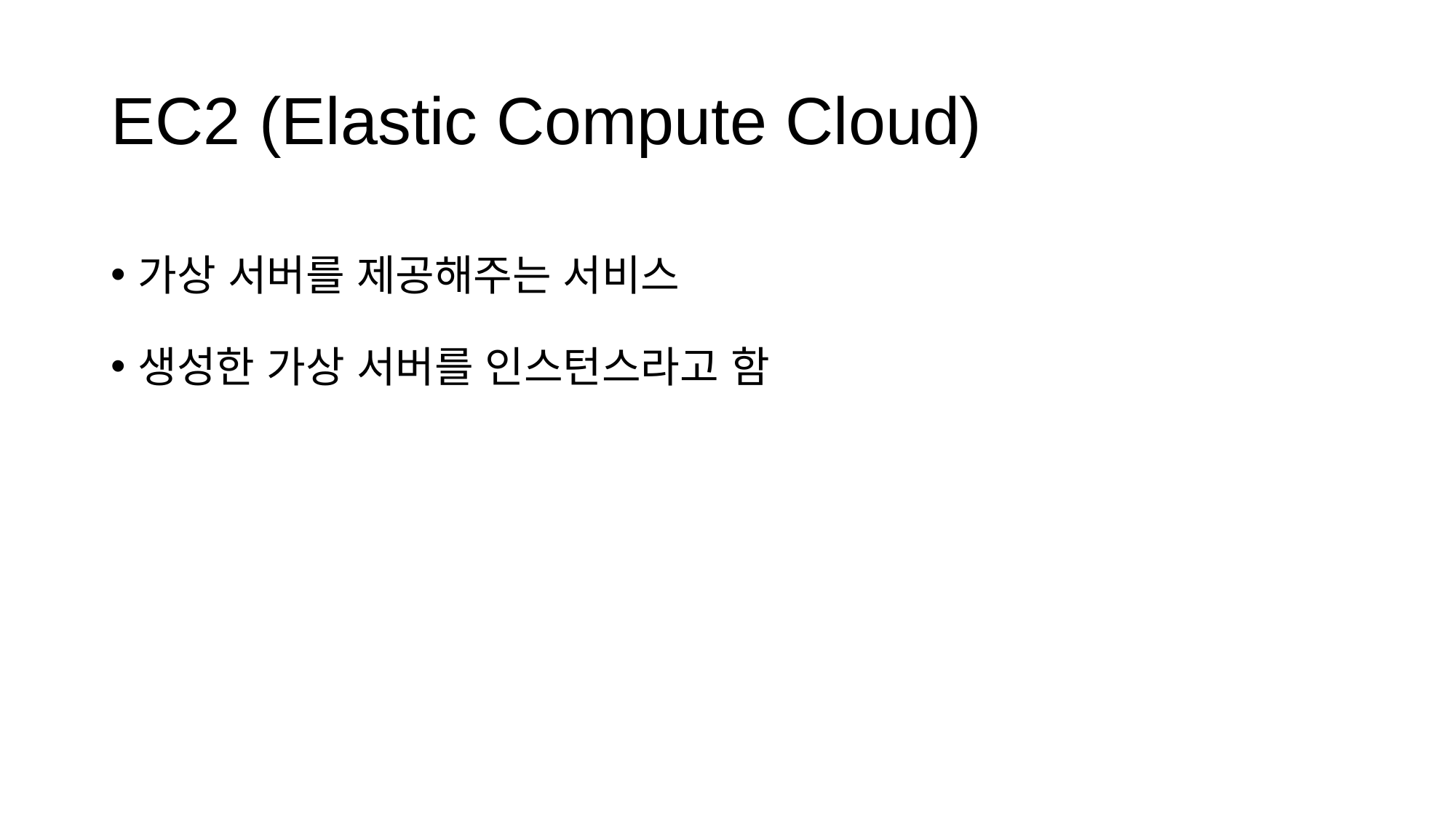

# EC2 (Elastic Compute Cloud)
가상 서버를 제공해주는 서비스
생성한 가상 서버를 인스턴스라고 함